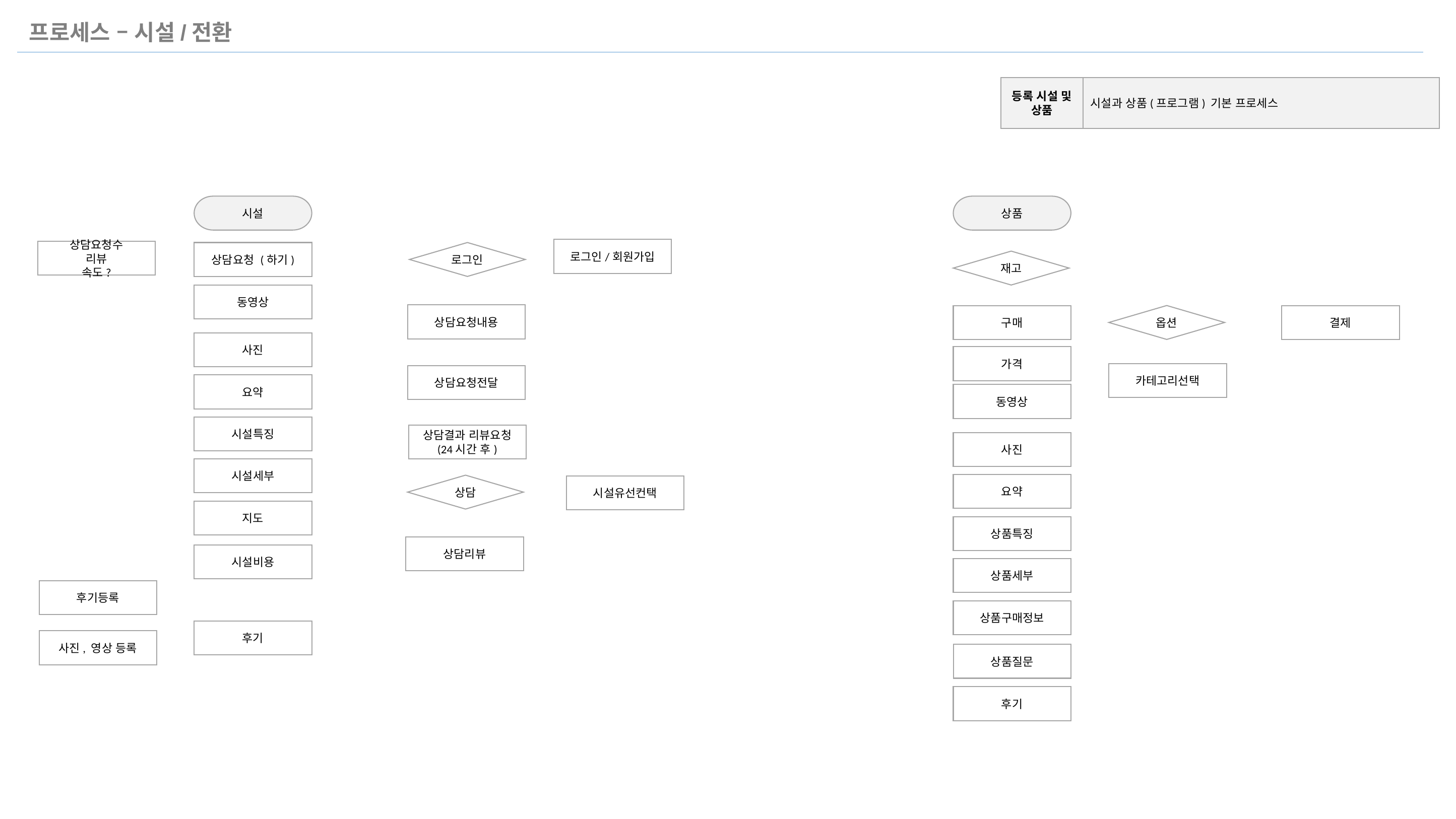

프로세스 – 시설/전환
등록 시설 및 상품
시설과 상품(프로그램) 기본 프로세스
시설
상품
로그인/회원가입
상담요청수
리뷰
속도?
상담요청 (하기)
로그인
재고
동영상
상담요청내용
구매
옵션
결제
사진
가격
카테고리선택
상담요청전달
요약
동영상
시설특징
상담결과 리뷰요청 (24시간 후)
사진
시설세부
요약
상담
시설유선컨택
지도
상품특징
상담리뷰
시설비용
상품세부
후기등록
상품구매정보
후기
사진, 영상 등록
상품질문
후기